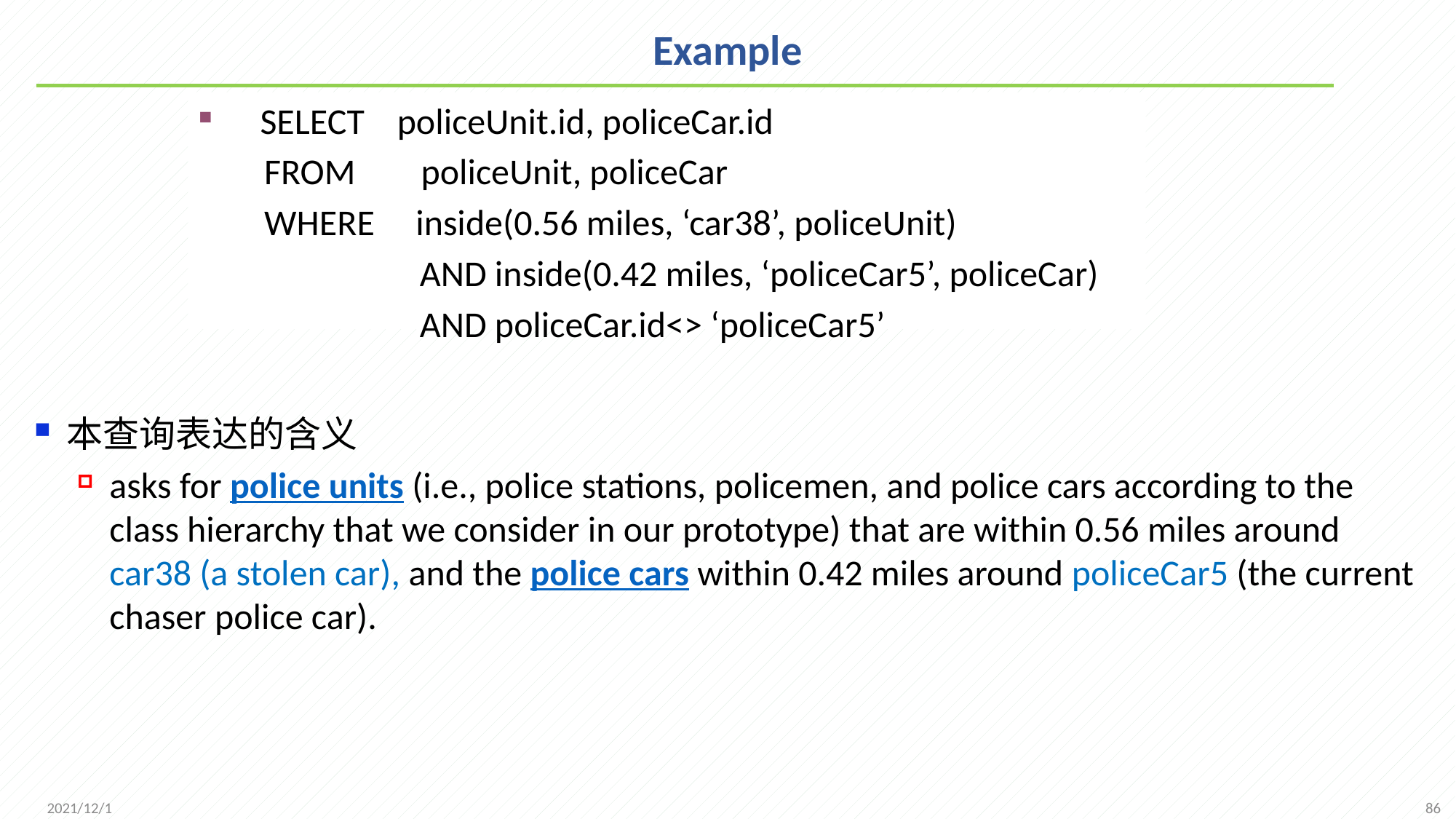

# Example

本查询表达的含义
asks for police units (i.e., police stations, policemen, and police cars according to the class hierarchy that we consider in our prototype) that are within 0.56 miles around car38 (a stolen car), and the police cars within 0.42 miles around policeCar5 (the current chaser police car).

     SELECT    policeUnit.id, policeCar.id
        FROM        policeUnit, policeCar
        WHERE     inside(0.56 miles, ‘car38’, policeUnit)
                           AND inside(0.42 miles, ‘policeCar5’, policeCar)
                           AND policeCar.id<> ‘policeCar5’

86
2021/12/1